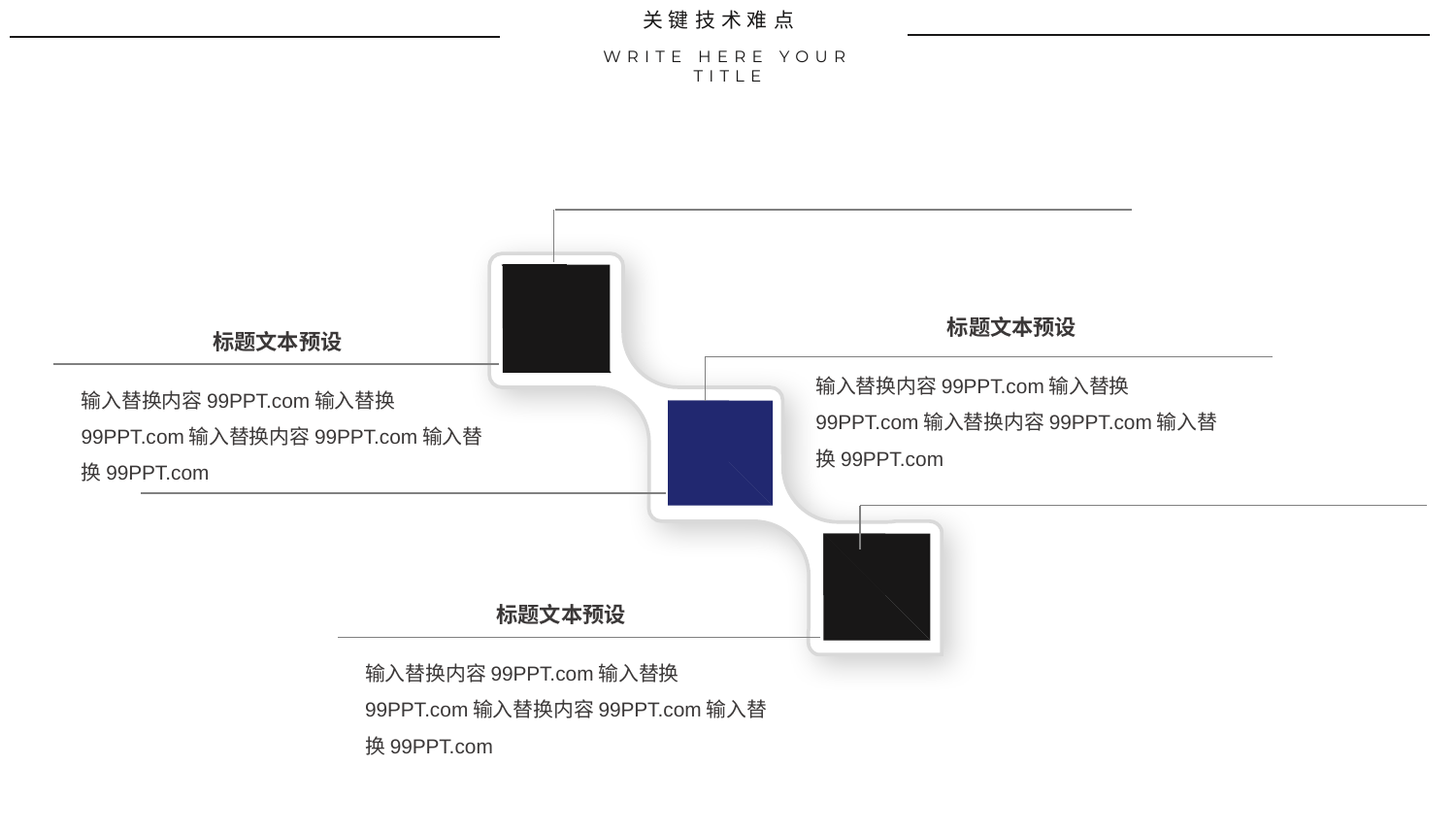

关键技术难点
WRITE HERE YOUR TITLE

标题文本预设
标题文本预设
输入替换内容99PPT.com输入替换99PPT.com输入替换内容99PPT.com输入替换99PPT.com
输入替换内容99PPT.com输入替换99PPT.com输入替换内容99PPT.com输入替换99PPT.com

标题文本预设
输入替换内容99PPT.com输入替换99PPT.com输入替换内容99PPT.com输入替换99PPT.com